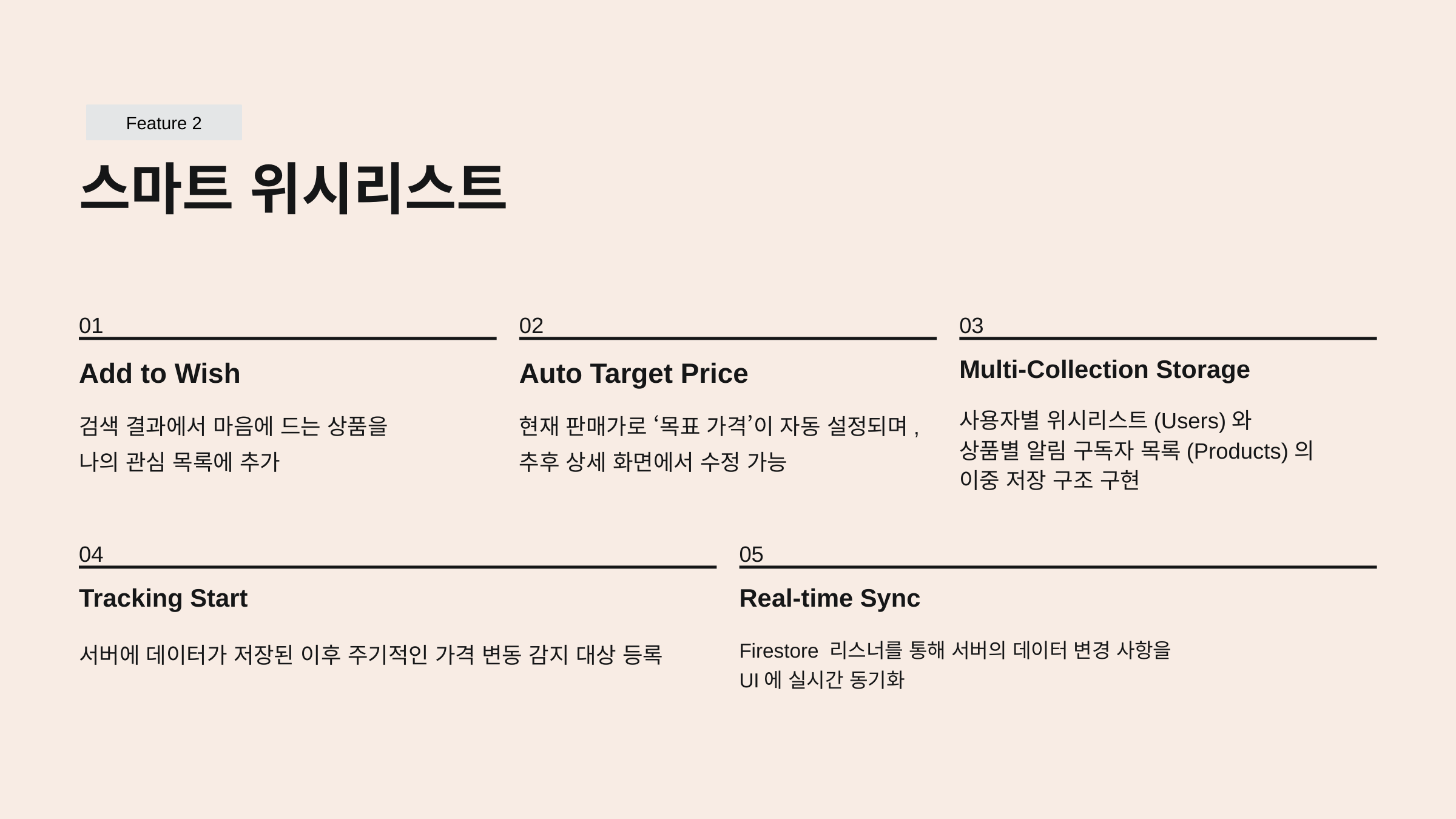

Feature 2
스마트 위시리스트
01
02
03

Add to Wish
Auto Target Price
Multi-Collection Storage
검색 결과에서 마음에 드는 상품을
나의 관심 목록에 추가
현재 판매가로 ‘목표 가격’이 자동 설정되며,
추후 상세 화면에서 수정 가능
사용자별 위시리스트(Users)와
상품별 알림 구독자 목록(Products)의
이중 저장 구조 구현
04
05

Tracking Start
Real-time Sync
서버에 데이터가 저장된 이후 주기적인 가격 변동 감지 대상 등록
Firestore 리스너를 통해 서버의 데이터 변경 사항을
UI에 실시간 동기화